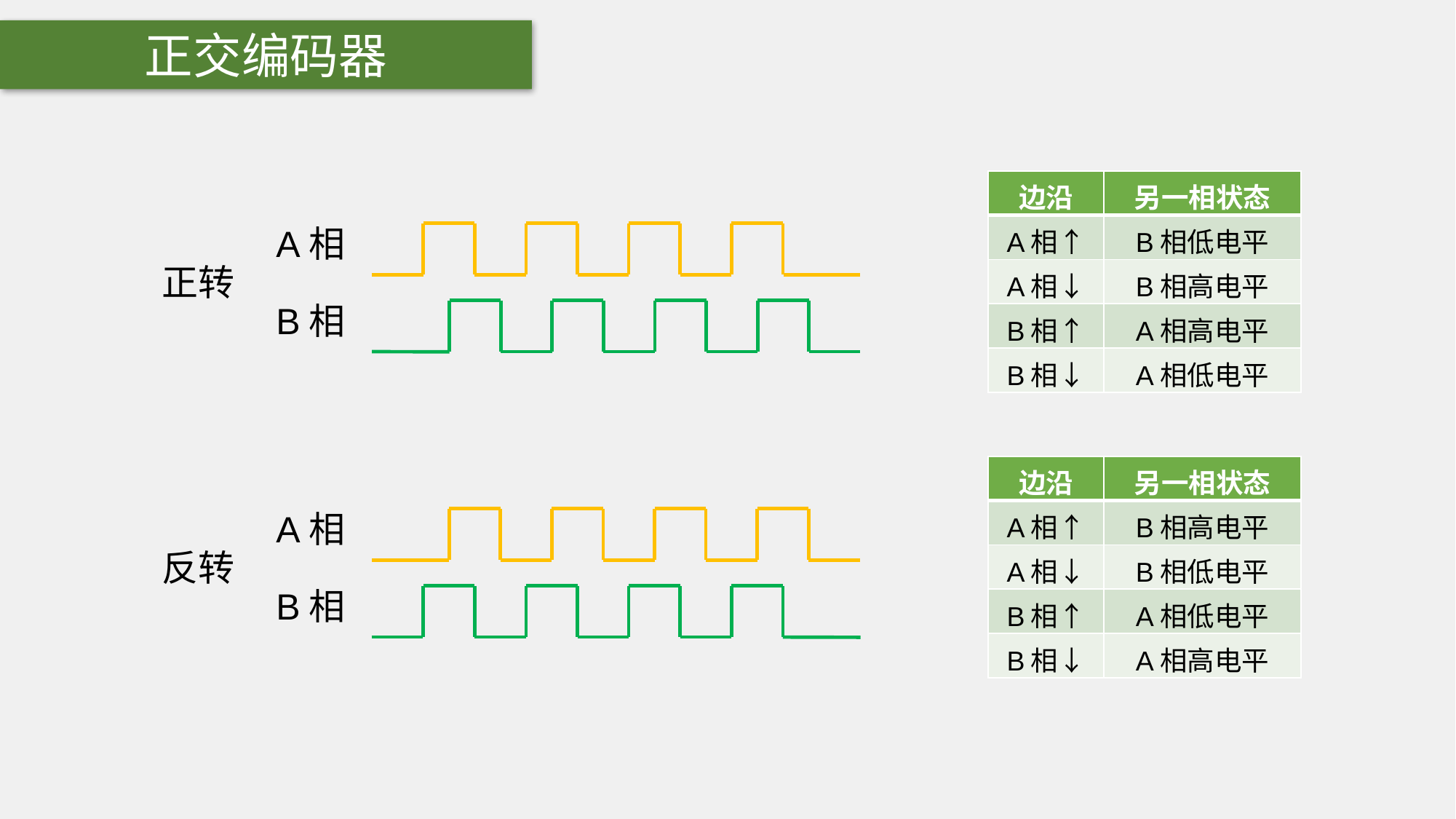

正交编码器
| 边沿 | 另一相状态 |
| --- | --- |
| A相↑ | B相低电平 |
| A相↓ | B相高电平 |
| B相↑ | A相高电平 |
| B相↓ | A相低电平 |
A相
正转
B相
| 边沿 | 另一相状态 |
| --- | --- |
| A相↑ | B相高电平 |
| A相↓ | B相低电平 |
| B相↑ | A相低电平 |
| B相↓ | A相高电平 |
A相
反转
B相